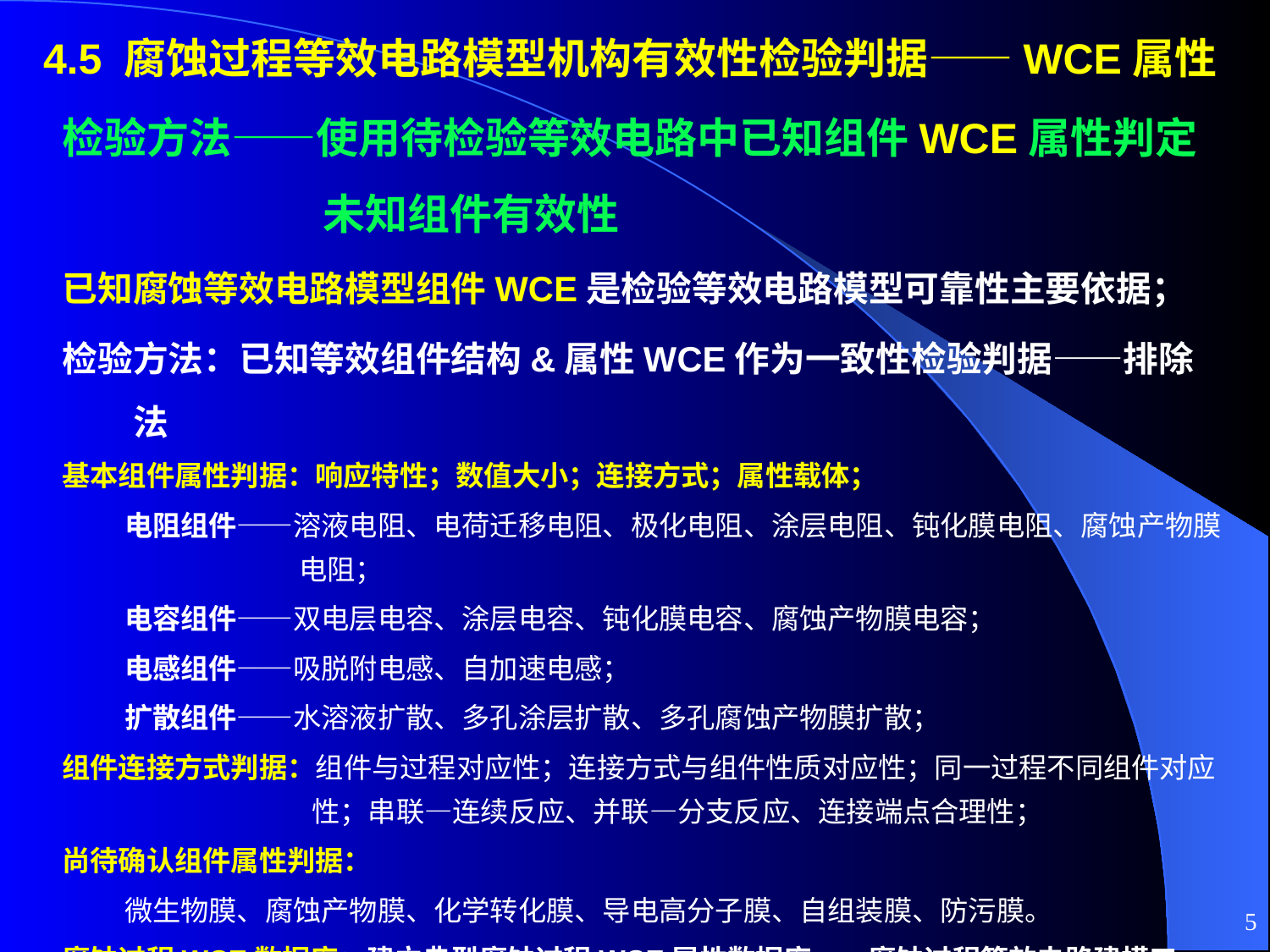

4.5 腐蚀过程等效电路模型机构有效性检验判据——WCE属性
检验方法——使用待检验等效电路中已知组件WCE属性判定未知组件有效性
已知腐蚀等效电路模型组件WCE是检验等效电路模型可靠性主要依据；
检验方法：已知等效组件结构&属性WCE作为一致性检验判据——排除法
基本组件属性判据：响应特性；数值大小；连接方式；属性载体；
电阻组件——溶液电阻、电荷迁移电阻、极化电阻、涂层电阻、钝化膜电阻、腐蚀产物膜电阻；
电容组件——双电层电容、涂层电容、钝化膜电容、腐蚀产物膜电容；
电感组件——吸脱附电感、自加速电感；
扩散组件——水溶液扩散、多孔涂层扩散、多孔腐蚀产物膜扩散；
组件连接方式判据：组件与过程对应性；连接方式与组件性质对应性；同一过程不同组件对应性；串联—连续反应、并联—分支反应、连接端点合理性；
尚待确认组件属性判据：
微生物膜、腐蚀产物膜、化学转化膜、导电高分子膜、自组装膜、防污膜。
腐蚀过程WCE数据库：建立典型腐蚀过程WCE属性数据库——腐蚀过程等效电路建模工具。
5